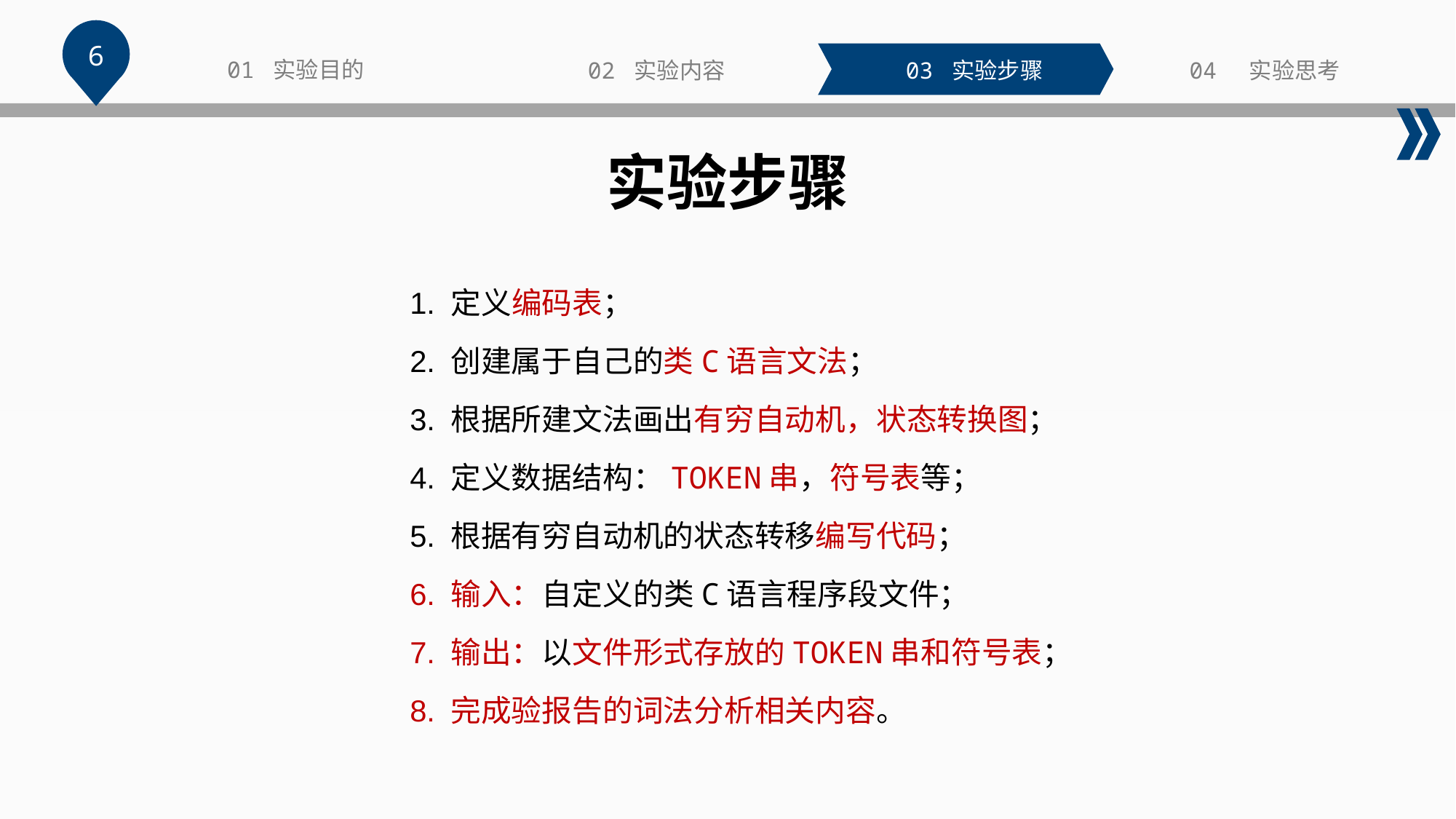

6

01 实验目的
02 实验内容
03 实验步骤
04  实验思考

实验步骤
定义编码表；
创建属于自己的类C语言文法；
根据所建文法画出有穷自动机，状态转换图；
定义数据结构：TOKEN串，符号表等；
根据有穷自动机的状态转移编写代码；
输入：自定义的类C语言程序段文件；
输出：以文件形式存放的TOKEN串和符号表；
完成验报告的词法分析相关内容。